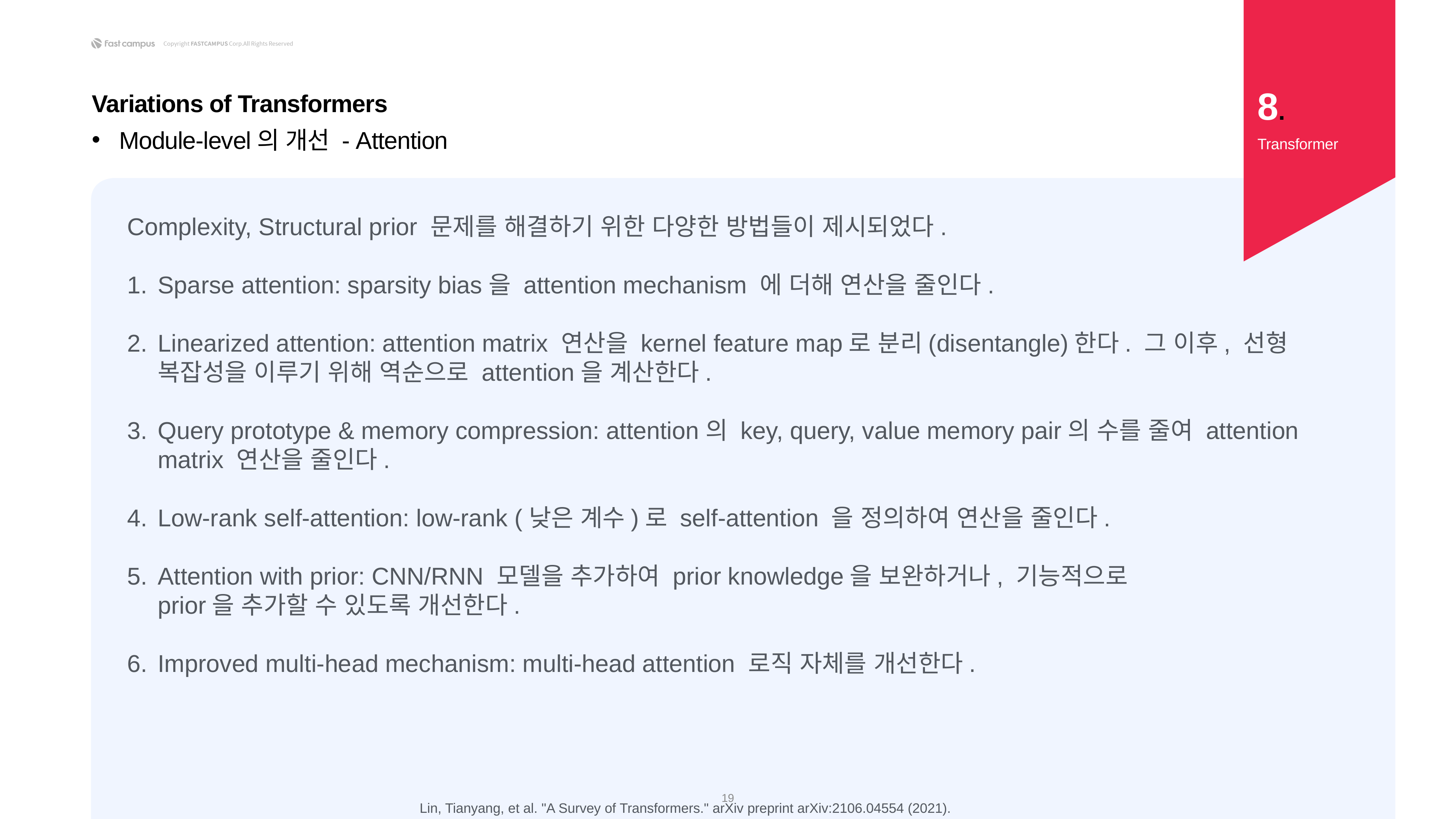

8.
Variations of Transformers
Module-level의 개선 - Attention
Transformer
Complexity, Structural prior 문제를 해결하기 위한 다양한 방법들이 제시되었다.

Sparse attention: sparsity bias을 attention mechanism 에 더해 연산을 줄인다.

Linearized attention: attention matrix 연산을 kernel feature map로 분리(disentangle)한다. 그 이후, 선형 복잡성을 이루기 위해 역순으로 attention을 계산한다.

Query prototype & memory compression: attention의 key, query, value memory pair의 수를 줄여 attention matrix 연산을 줄인다.

Low-rank self-attention: low-rank (낮은 계수)로 self-attention 을 정의하여 연산을 줄인다.

Attention with prior: CNN/RNN 모델을 추가하여 prior knowledge을 보완하거나, 기능적으로
prior을 추가할 수 있도록 개선한다.

Improved multi-head mechanism: multi-head attention 로직 자체를 개선한다.

19
Lin, Tianyang, et al. "A Survey of Transformers." arXiv preprint arXiv:2106.04554 (2021).